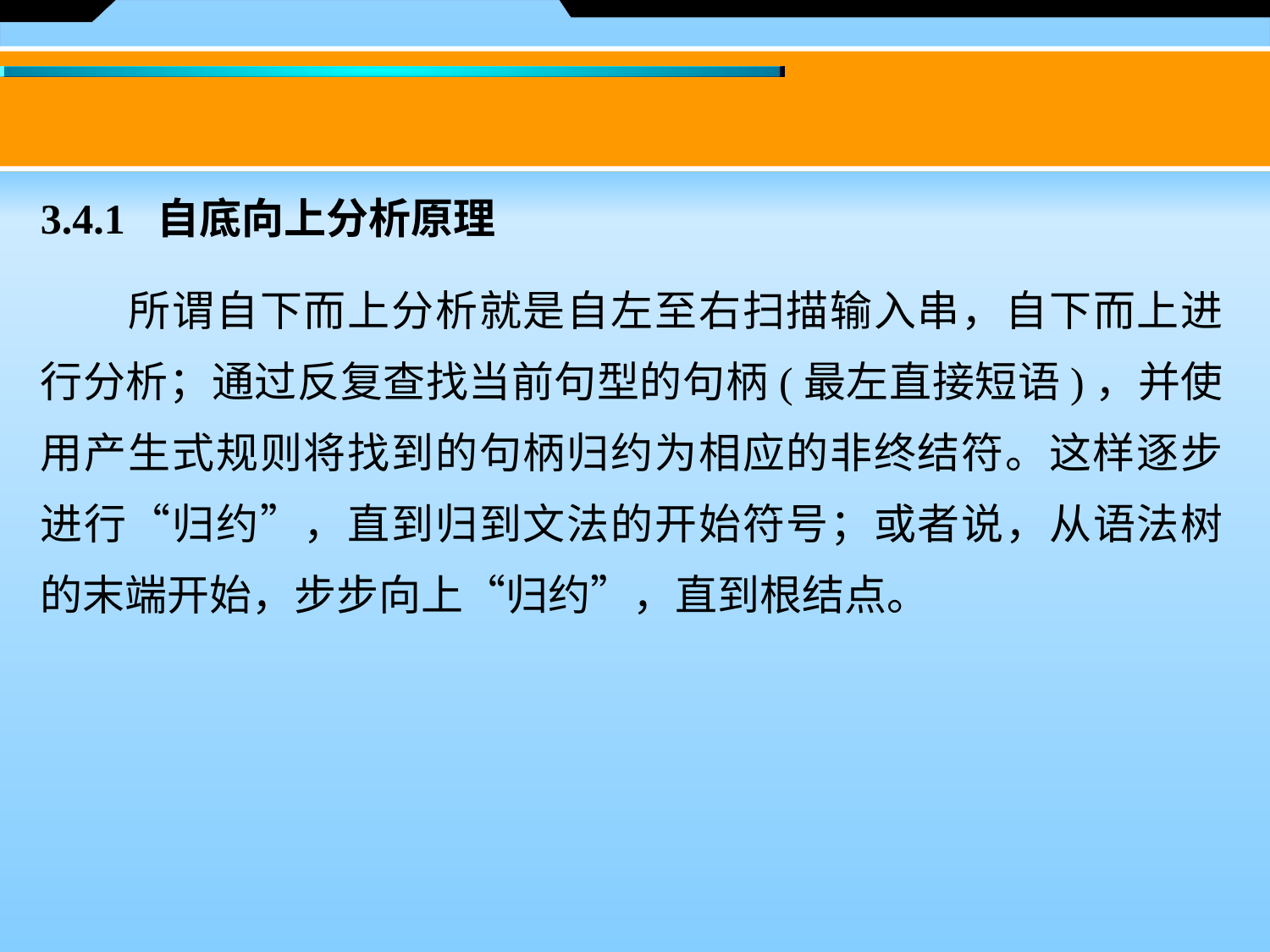

3.4.1  自底向上分析原理
　　所谓自下而上分析就是自左至右扫描输入串，自下而上进行分析；通过反复查找当前句型的句柄(最左直接短语)，并使用产生式规则将找到的句柄归约为相应的非终结符。这样逐步进行“归约”，直到归到文法的开始符号；或者说，从语法树的末端开始，步步向上“归约”，直到根结点。